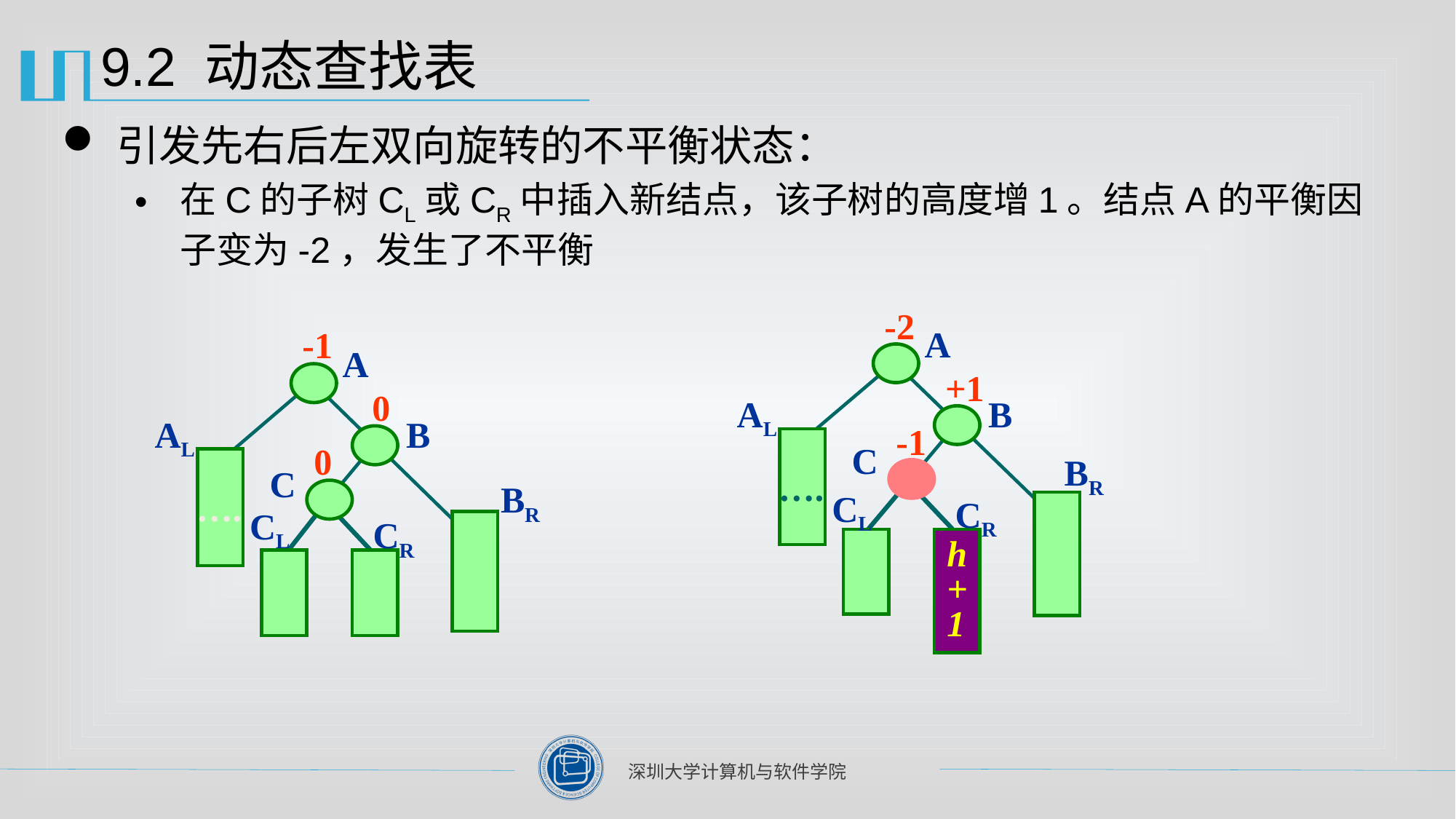

# 9.2 动态查找表
引发先右后左双向旋转的不平衡状态：
在C的子树CL或CR中插入新结点，该子树的高度增1。结点A的平衡因子变为-2，发生了不平衡

-2
A

+1

AL
B

-1
….
C

BR

CL

CR

h
+
1

-1
A

0

AL
B

0
….
C

BR

CL

CR

76